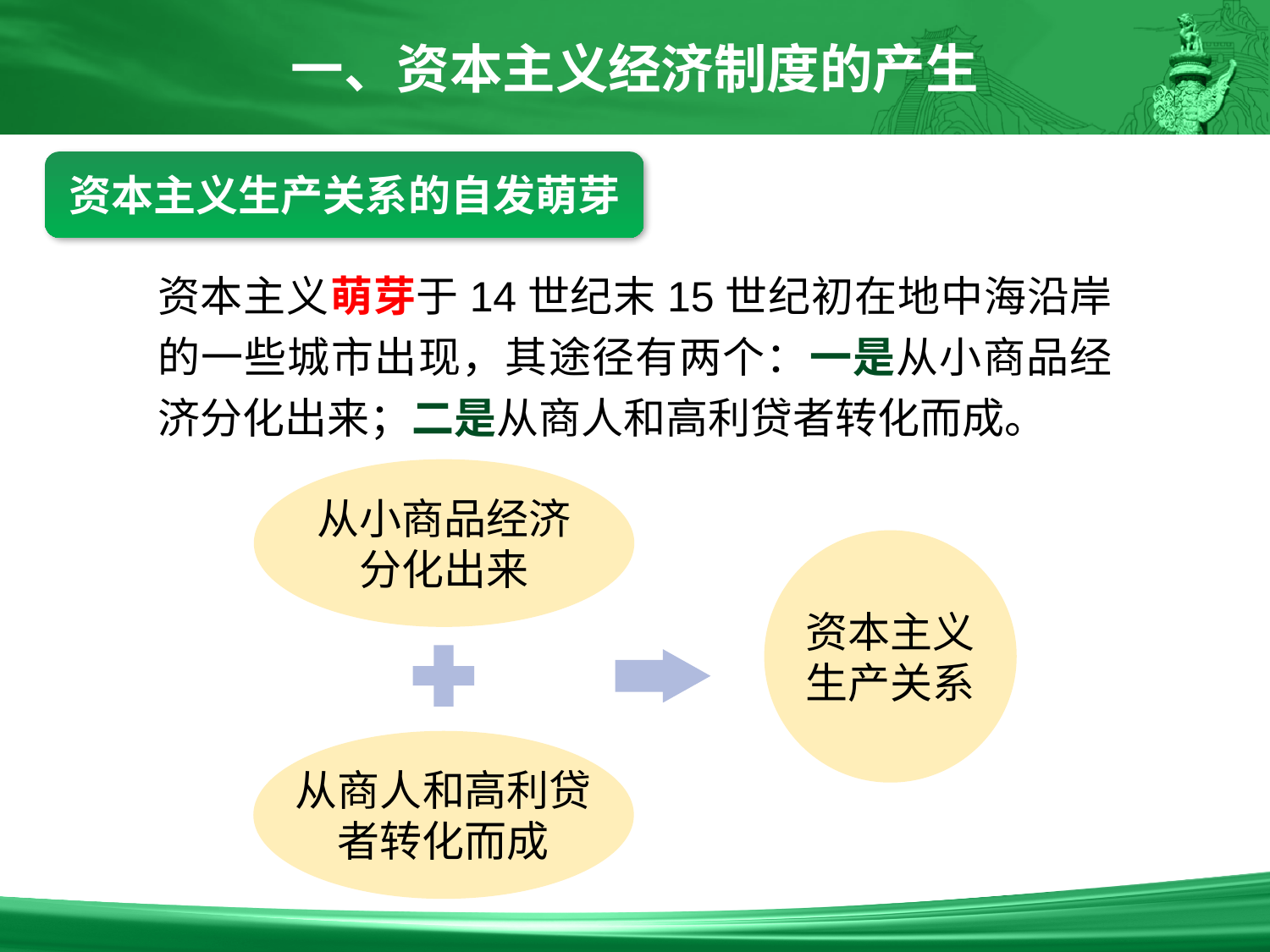

一、资本主义经济制度的产生
资本主义生产关系的自发萌芽
资本主义萌芽于14世纪末15世纪初在地中海沿岸的一些城市出现，其途径有两个：一是从小商品经济分化出来；二是从商人和高利贷者转化而成。
从小商品经济
分化出来
资本主义生产关系

从商人和高利贷
者转化而成